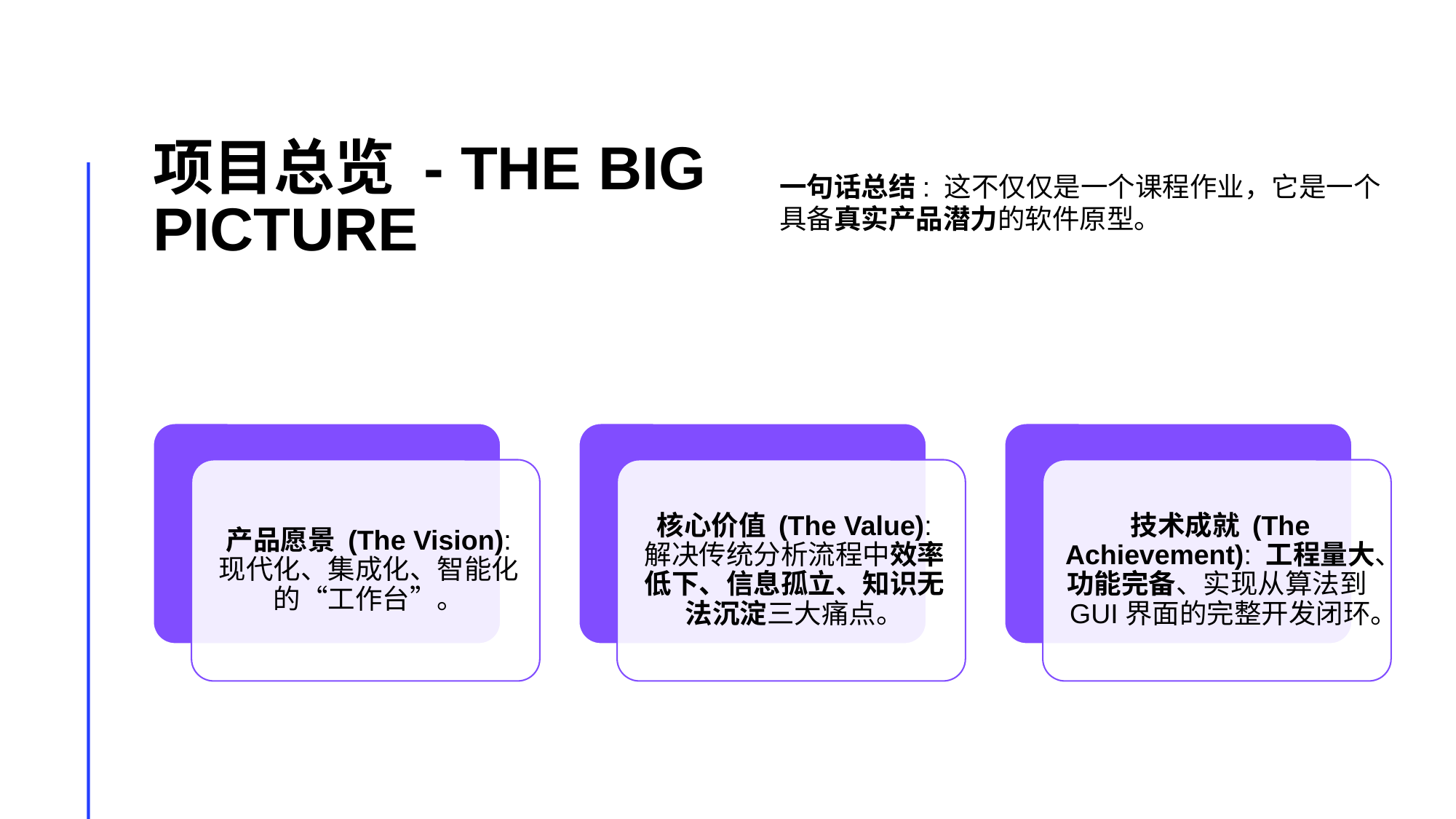

# 项目总览 - The Big Picture
一句话总结: 这不仅仅是一个课程作业，它是一个具备真实产品潜力的软件原型。
产品愿景 (The Vision): 现代化、集成化、智能化的“工作台”。
核心价值 (The Value): 解决传统分析流程中效率低下、信息孤立、知识无法沉淀三大痛点。
技术成就 (The Achievement): 工程量大、功能完备、实现从算法到GUI界面的完整开发闭环。